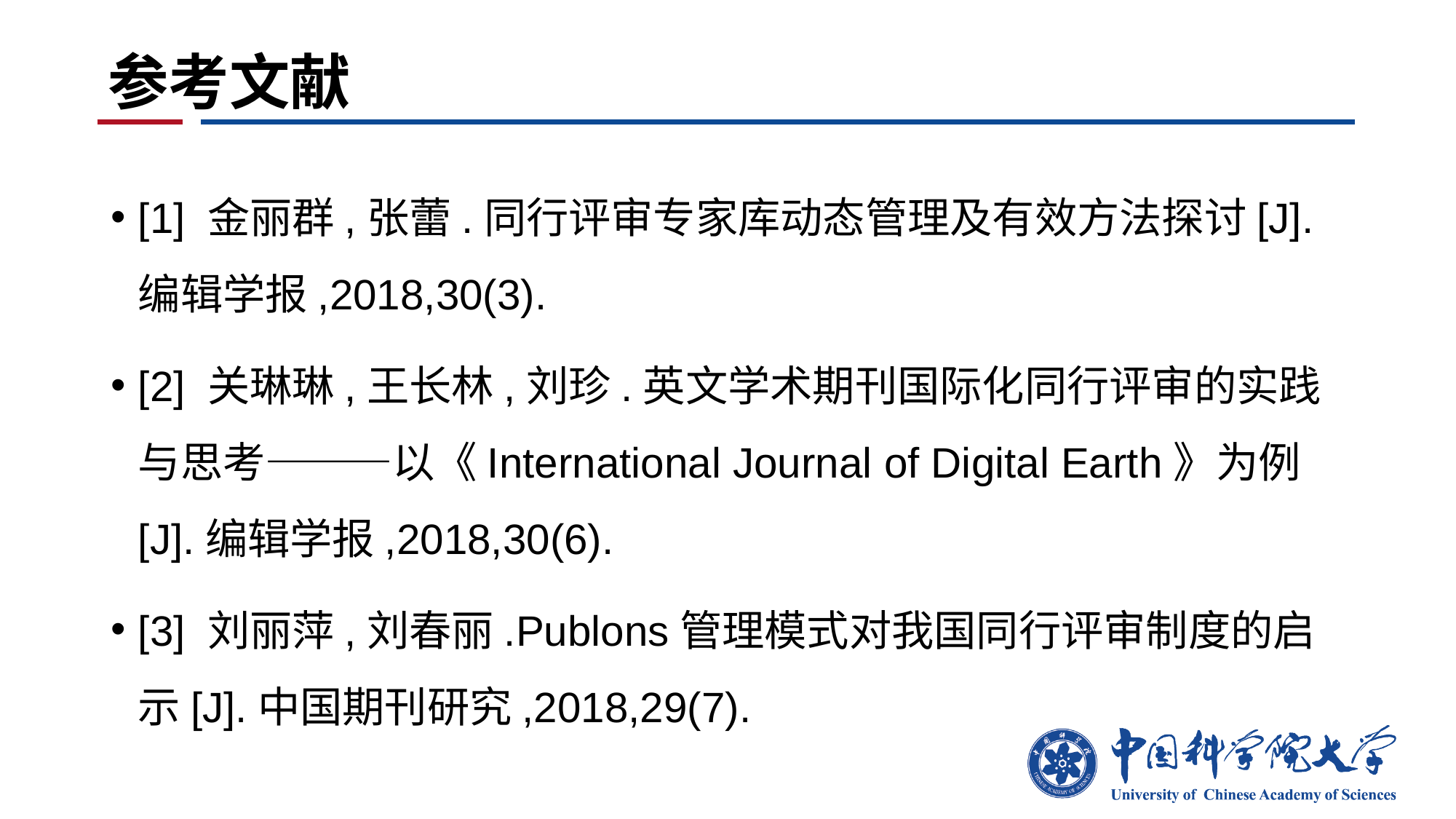

# 参考文献
[1] 金丽群,张蕾.同行评审专家库动态管理及有效方法探讨[J].编辑学报,2018,30(3).
[2] 关琳琳,王长林,刘珍.英文学术期刊国际化同行评审的实践与思考———以《International Journal of Digital Earth》为例[J].编辑学报,2018,30(6).
[3] 刘丽萍,刘春丽.Publons管理模式对我国同行评审制度的启示[J].中国期刊研究,2018,29(7).